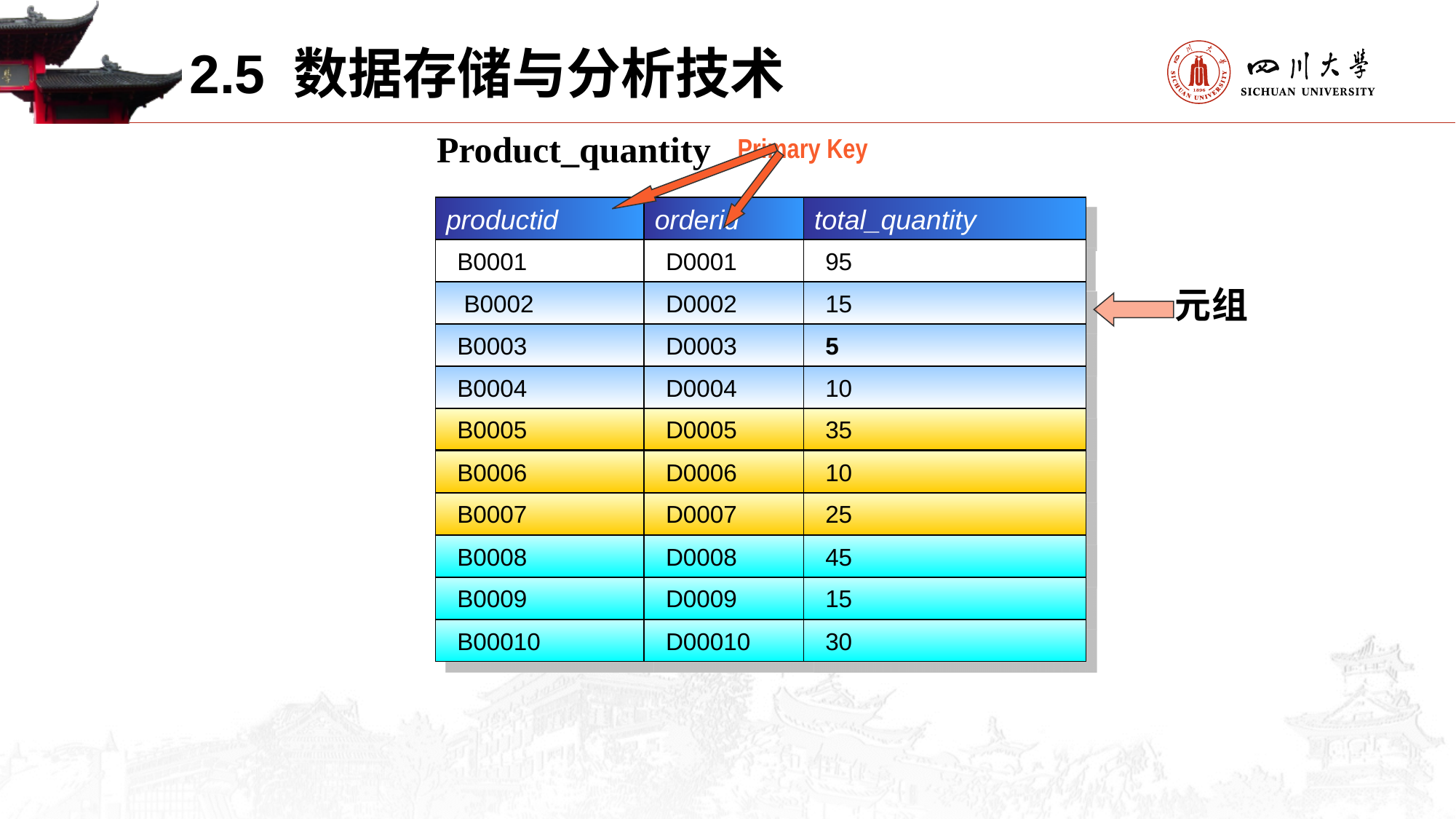

2.5 数据存储与分析技术

Product_quantity
Primary Key

productid
orderid
total_quantity
B0001
D0001
95
 B0002
D0002
15
B0003
D0003
5
B0004
D0004
10
B0005
D0005
35
B0006
D0006
10
B0007
D0007
25
B0008
D0008
45
B0009
D0009
15
B00010
D00010
30
元组